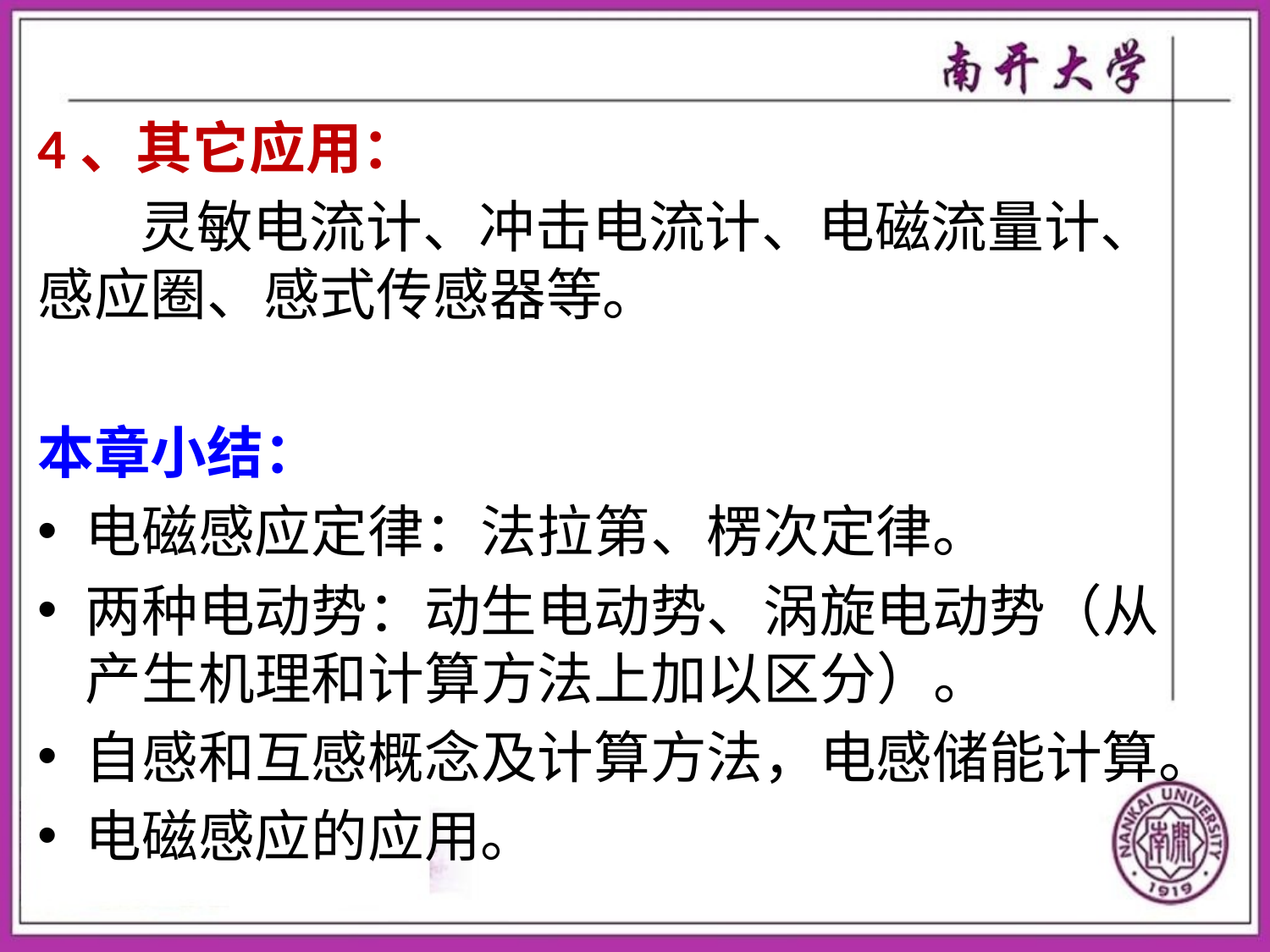

4、其它应用：
       灵敏电流计、冲击电流计、电磁流量计、感应圈、感式传感器等。

本章小结：
电磁感应定律：法拉第、楞次定律。
两种电动势：动生电动势、涡旋电动势（从产生机理和计算方法上加以区分）。
自感和互感概念及计算方法，电感储能计算。
电磁感应的应用。